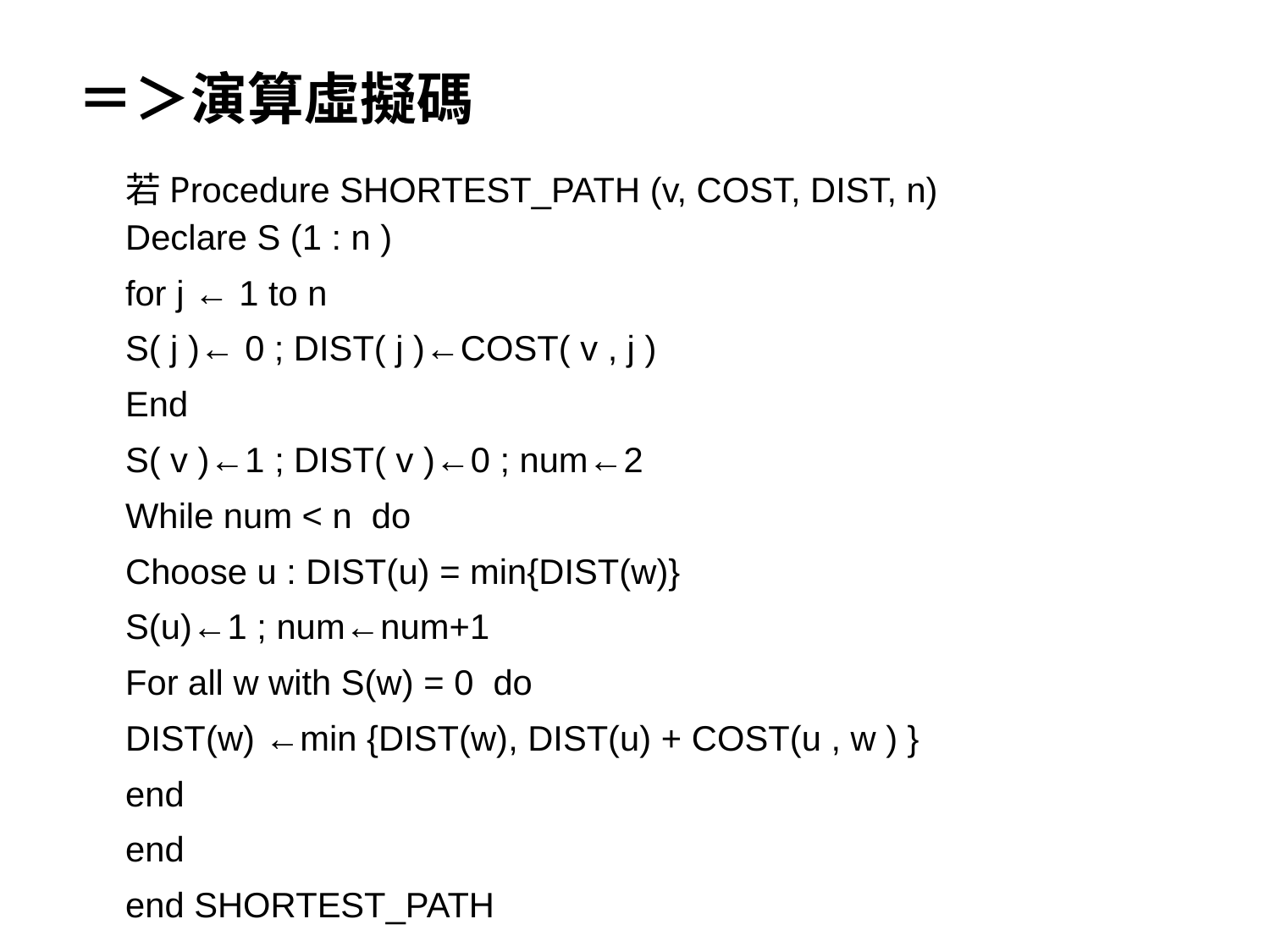

# ＝＞演算虛擬碼
若Procedure SHORTEST_PATH (v, COST, DIST, n)
Declare S (1 : n )
for j ← 1 to n
S( j )← 0 ; DIST( j )←COST( v , j )
End
S( v )←1 ; DIST( v )←0 ; num←2
While num < n  do
Choose u : DIST(u) = min{DIST(w)}
S(u)←1 ; num←num+1
For all w with S(w) = 0  do
DIST(w) ←min {DIST(w), DIST(u) + COST(u , w ) }
end
end
end SHORTEST_PATH